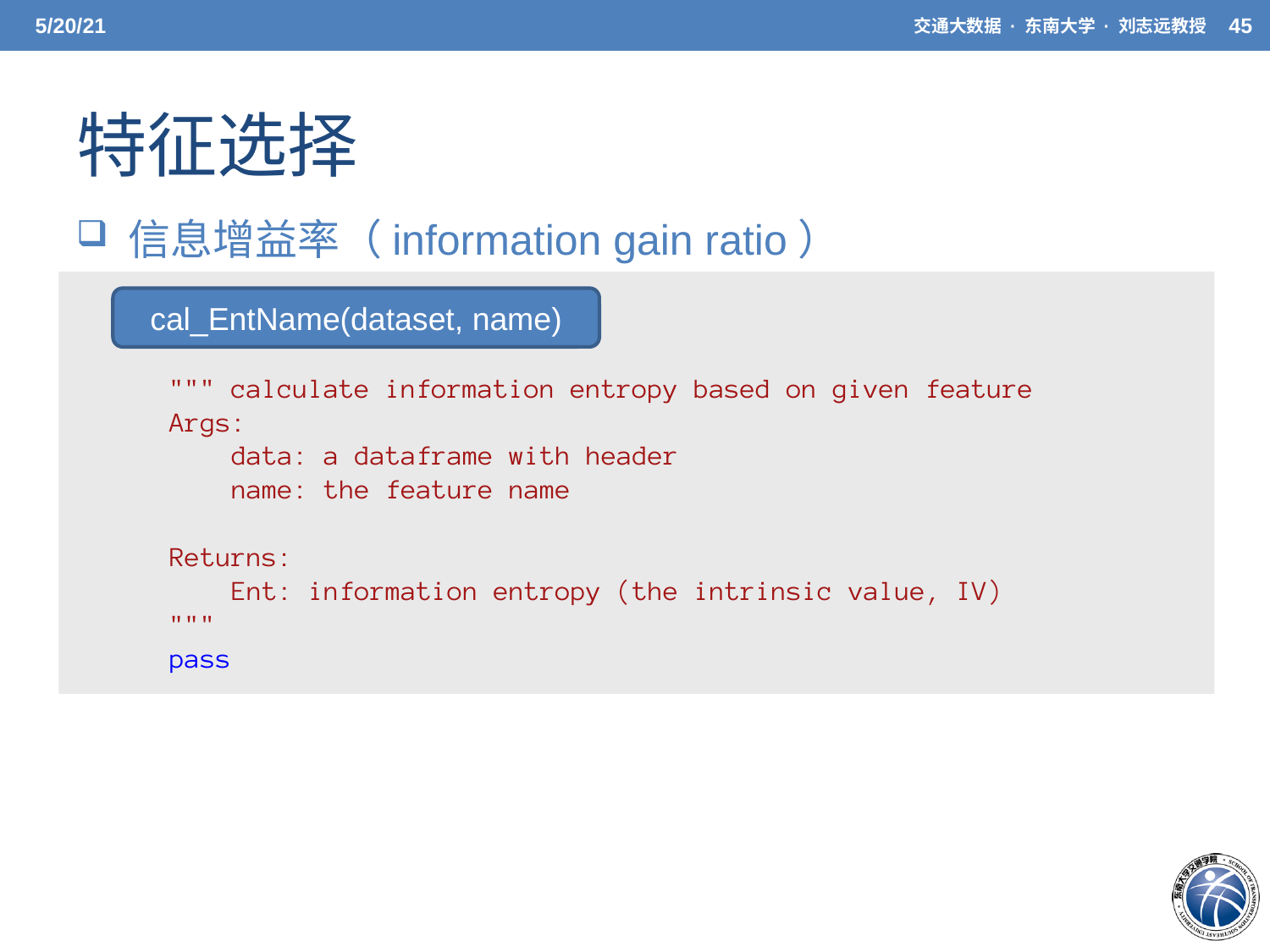

5/20/21
交通大数据 · 东南大学 · 刘志远教授
45
# 特征选择
 信息增益率（information gain ratio）

cal_EntName(dataset, name)
    """ calculate information entropy based on given feature
    Args:
        data: a dataframe with header
        name: the feature name
    Returns:
        Ent: information entropy (the intrinsic value, IV)
    """
    pass